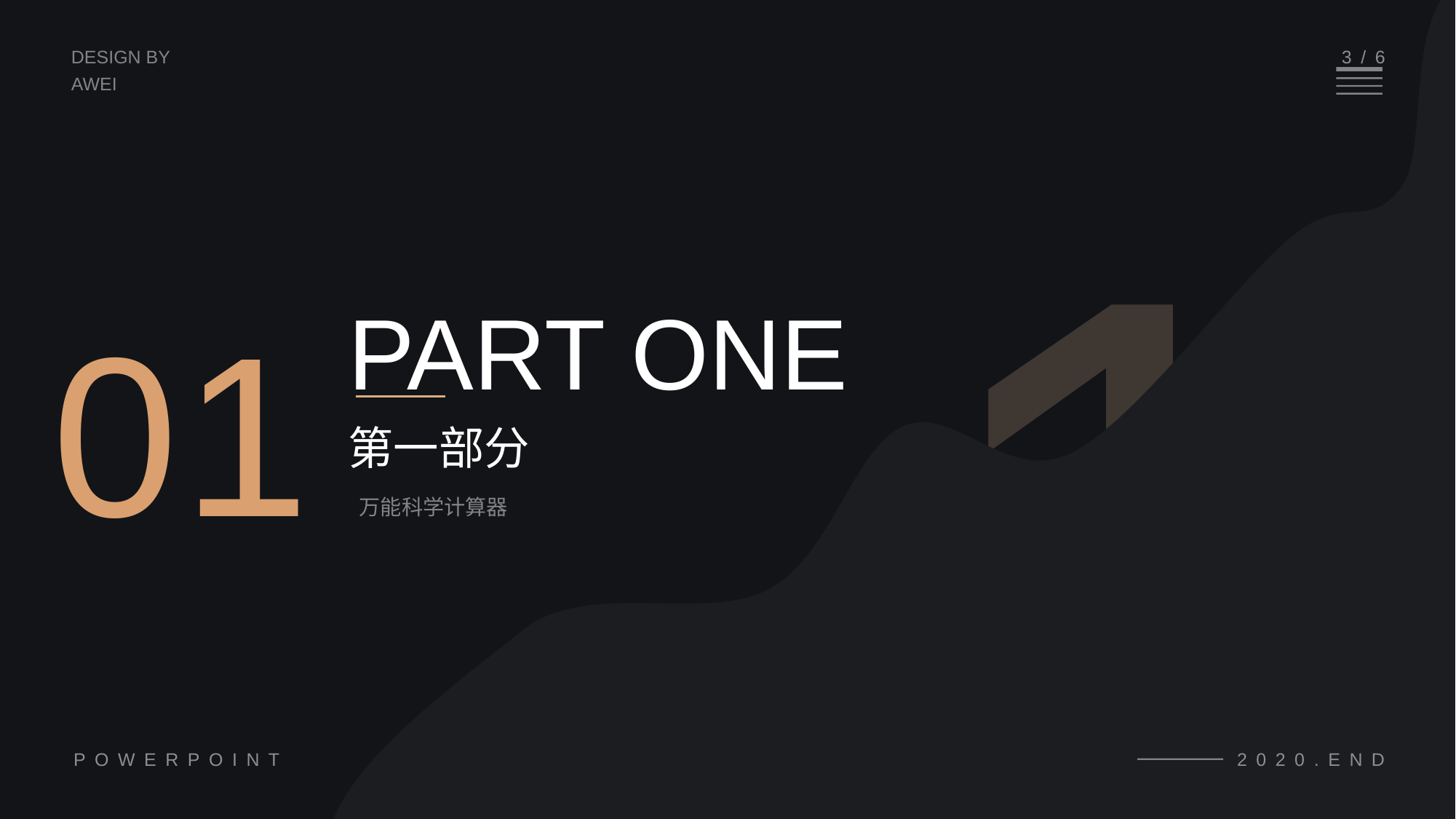

1

3/6

DESIGN BY
AWEI

01

PART ONE
第一部分
万能科学计算器
POWERPOINT
2020.END